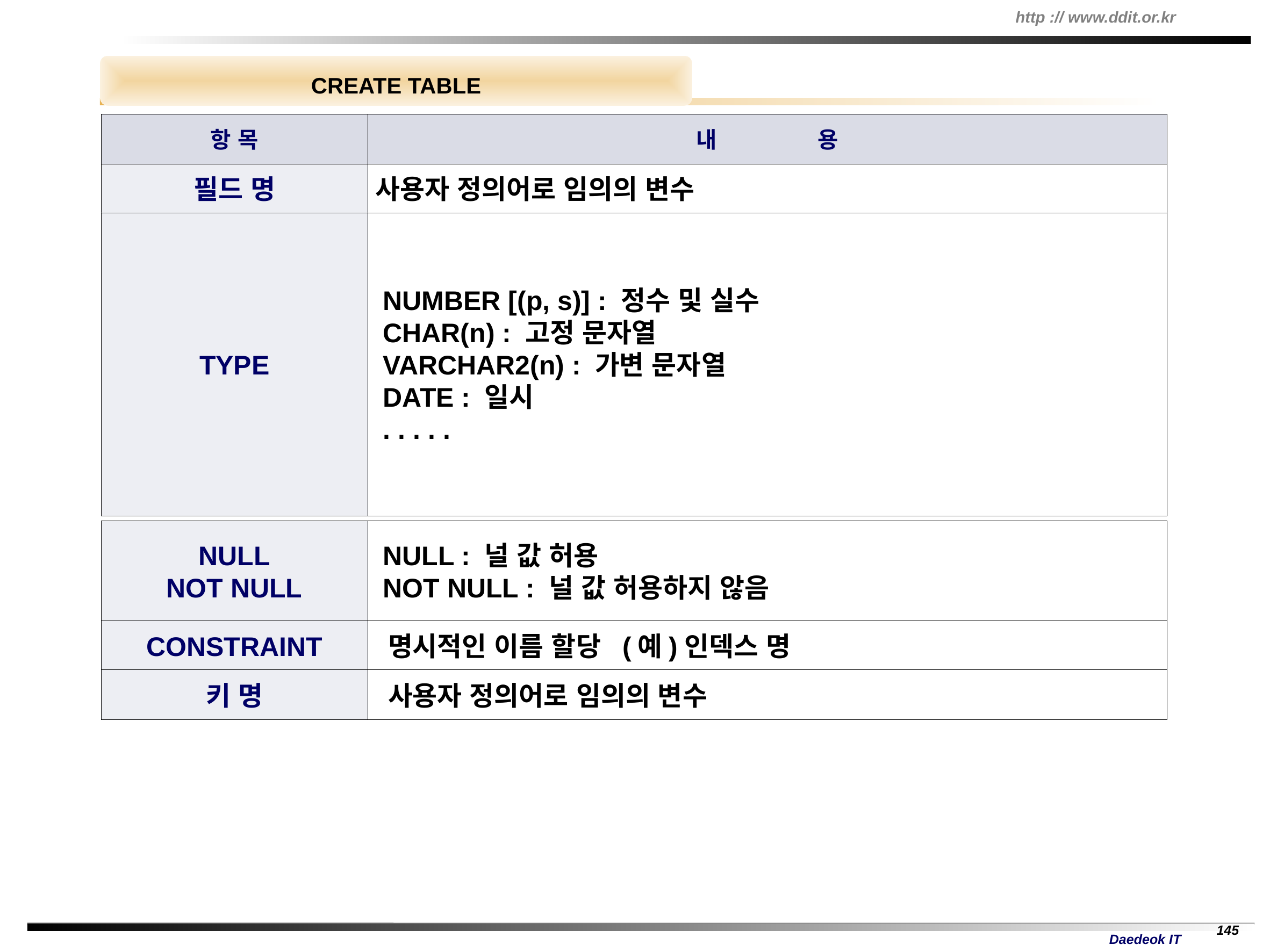

CREATE TABLE

항 목
내                용
필드 명
사용자 정의어로 임의의 변수
TYPE
 NUMBER [(p, s)] : 정수 및 실수
 CHAR(n) : 고정 문자열
 VARCHAR2(n) : 가변 문자열
 DATE : 일시
 . . . . .
NULL
NOT NULL
 NULL : 널 값 허용
 NOT NULL : 널 값 허용하지 않음
CONSTRAINT
 명시적인 이름 할당  (예)인덱스 명
키 명
 사용자 정의어로 임의의 변수